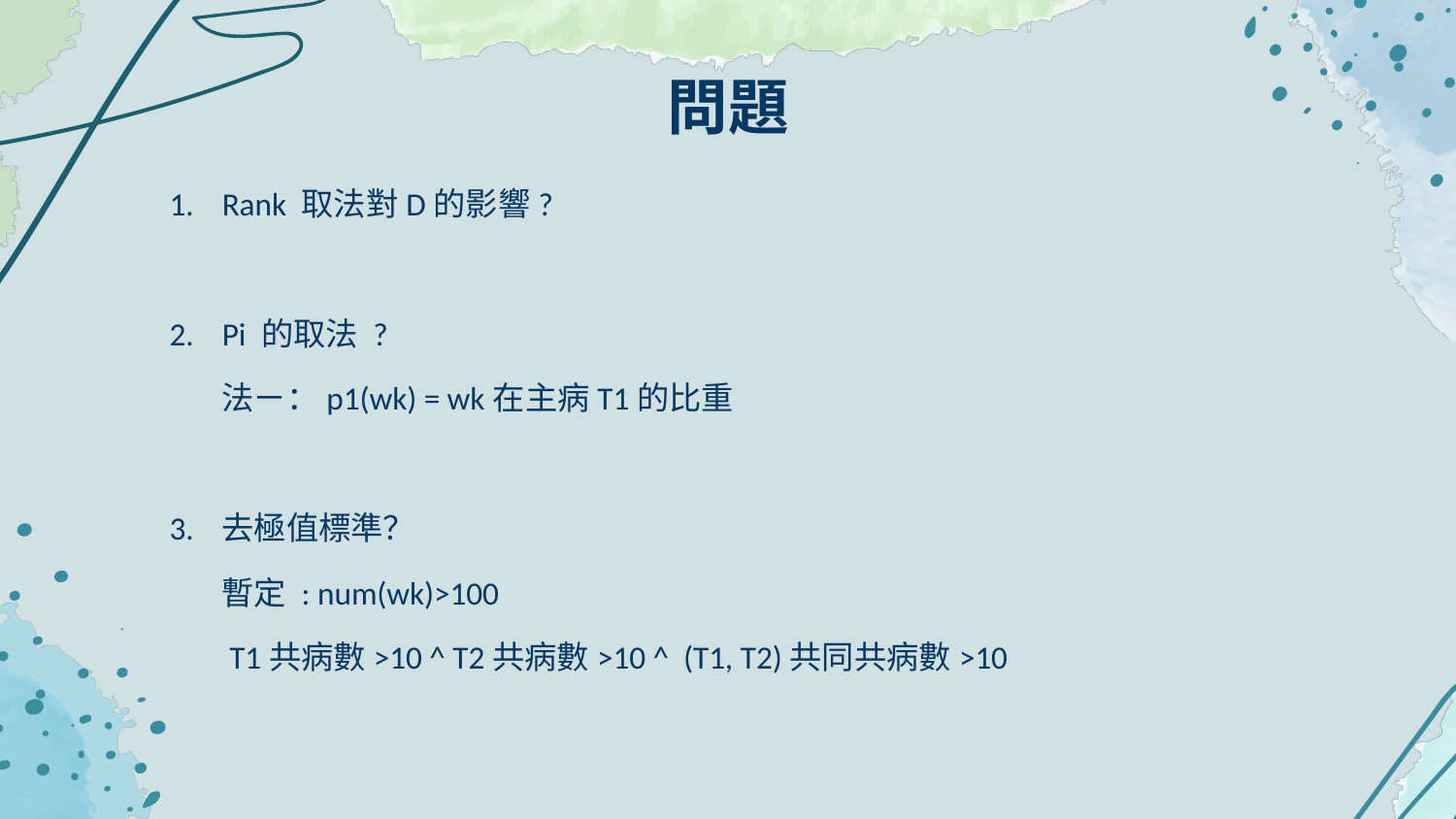

# 問題
Rank 取法對D的影響?

Pi 的取法 ?
法ㄧ：p1(wk) = wk在主病T1的比重

去極值標準？
暫定 : num(wk)>100
 T1共病數>10 ^ T2共病數>10 ^  (T1, T2)共同共病數>10